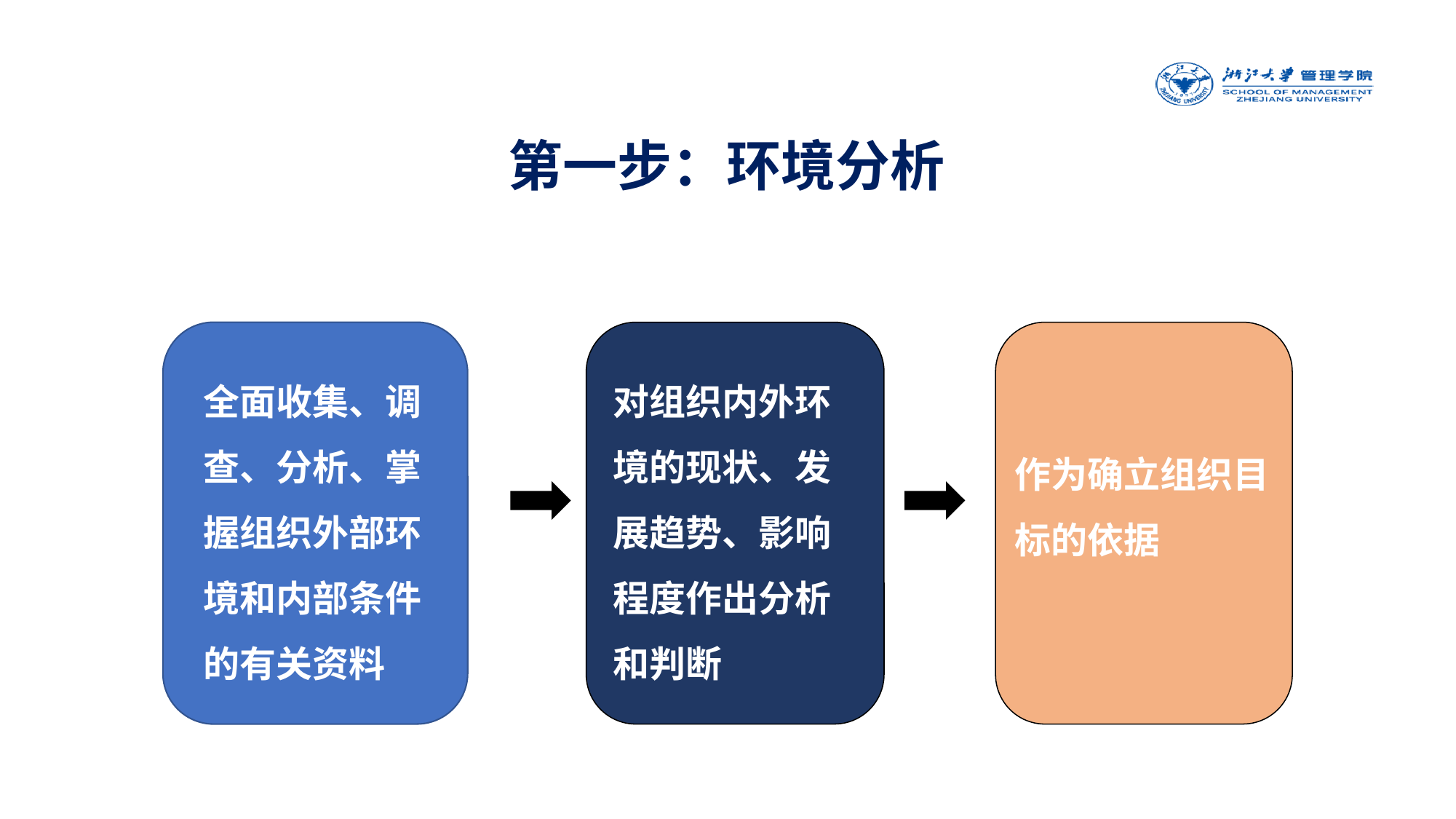

第一步：环境分析

全面收集、调查、分析、掌握组织外部环境和内部条件的有关资料

对组织内外环境的现状、发展趋势、影响程度作出分析和判断

作为确立组织目标的依据